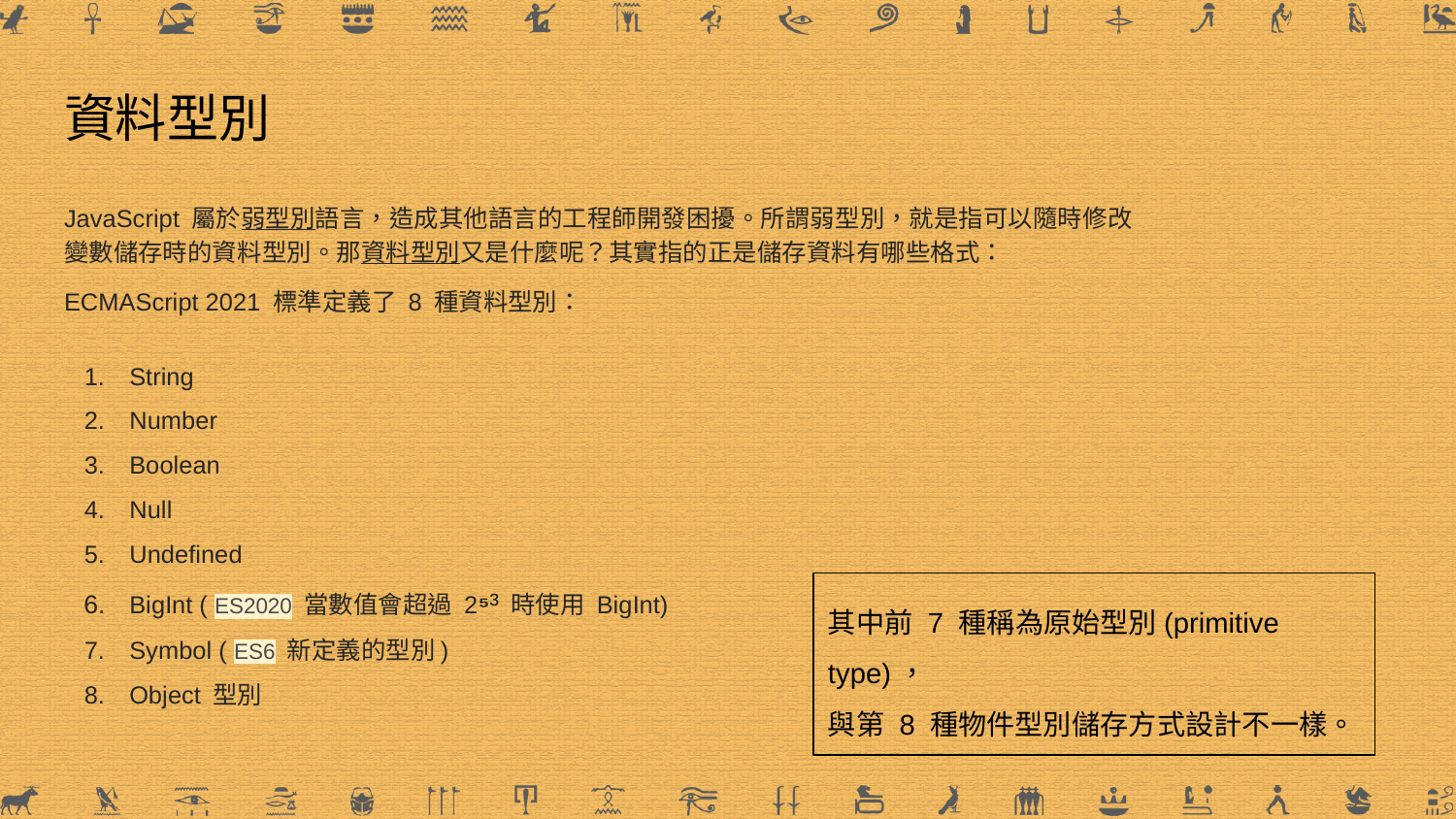

# 資料型別
JavaScript 屬於弱型別語言，造成其他語言的工程師開發困擾。所謂弱型別，就是指可以隨時修改
變數儲存時的資料型別。那資料型別又是什麼呢？其實指的正是儲存資料有哪些格式：
ECMAScript 2021 標準定義了 8 種資料型別：

String
Number
Boolean
Null
Undefined
BigInt ( ES2020 當數值會超過 2⁵³ 時使用 BigInt)
Symbol ( ES6 新定義的型別)
Object 型別
其中前 7 種稱為原始型別(primitive type)，
與第 8 種物件型別儲存方式設計不一樣。